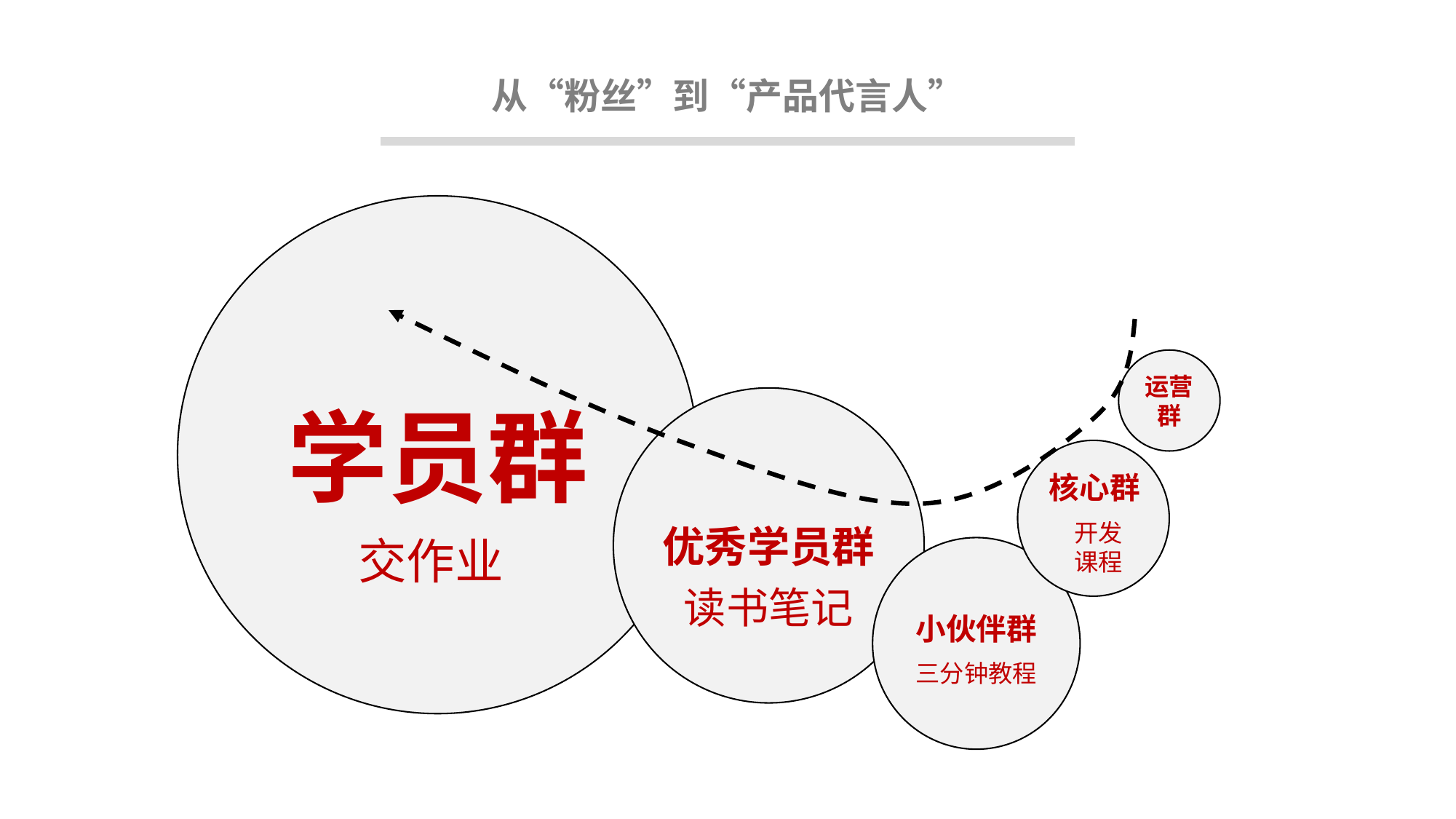

从“粉丝”到“产品代言人”
学员群

运营群
优秀学员群

核心群
开发
课程
交作业

小伙伴群
读书笔记
三分钟教程